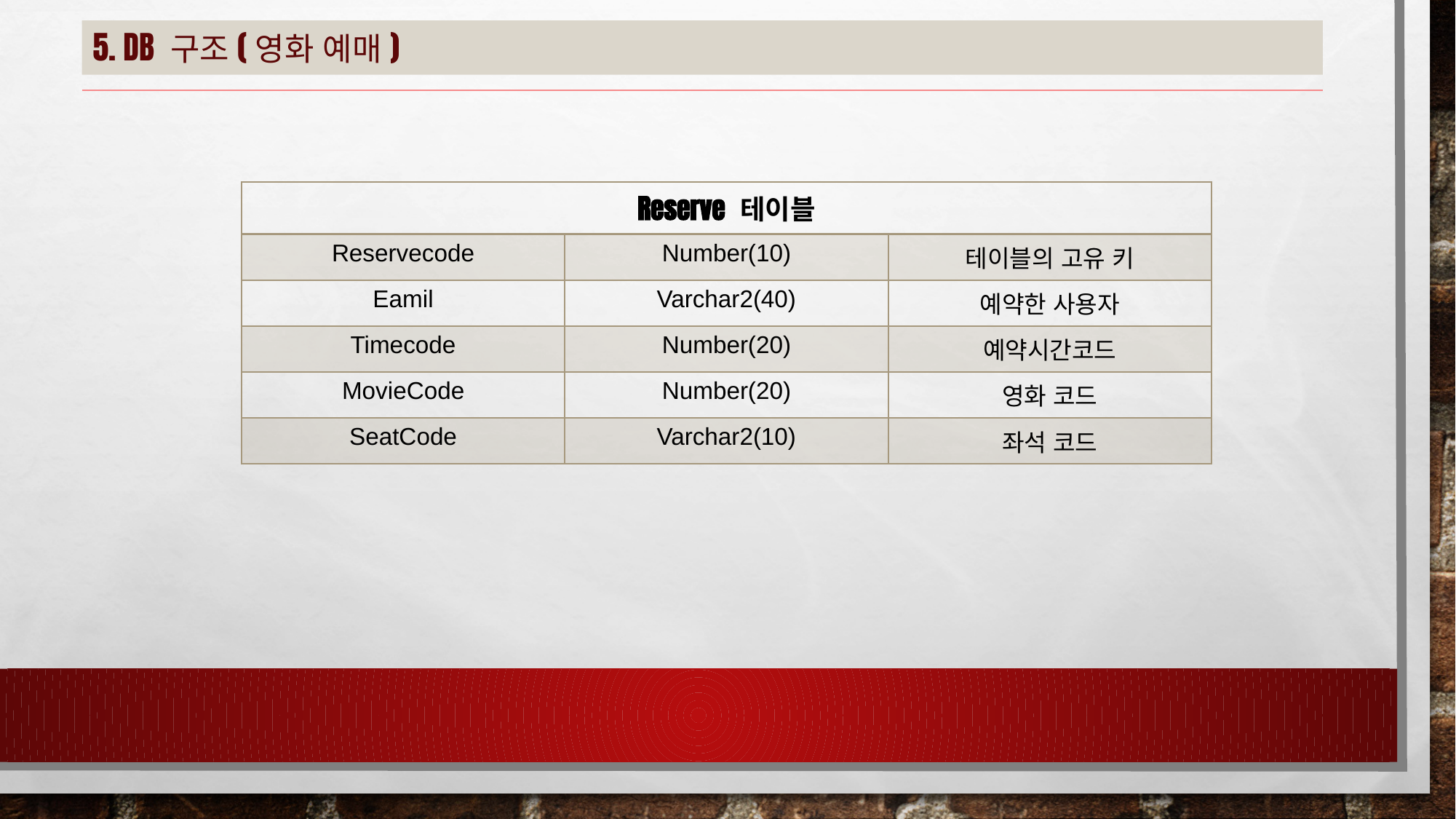

# 5. DB 구조(영화 예매)
| Reserve 테이블 |  |  |
| --- | --- | --- |
| Reservecode | Number(10) | 테이블의 고유 키 |
| Eamil | Varchar2(40) | 예약한 사용자 |
| Timecode | Number(20) | 예약시간코드 |
| MovieCode | Number(20) | 영화 코드 |
| SeatCode | Varchar2(10) | 좌석 코드 |